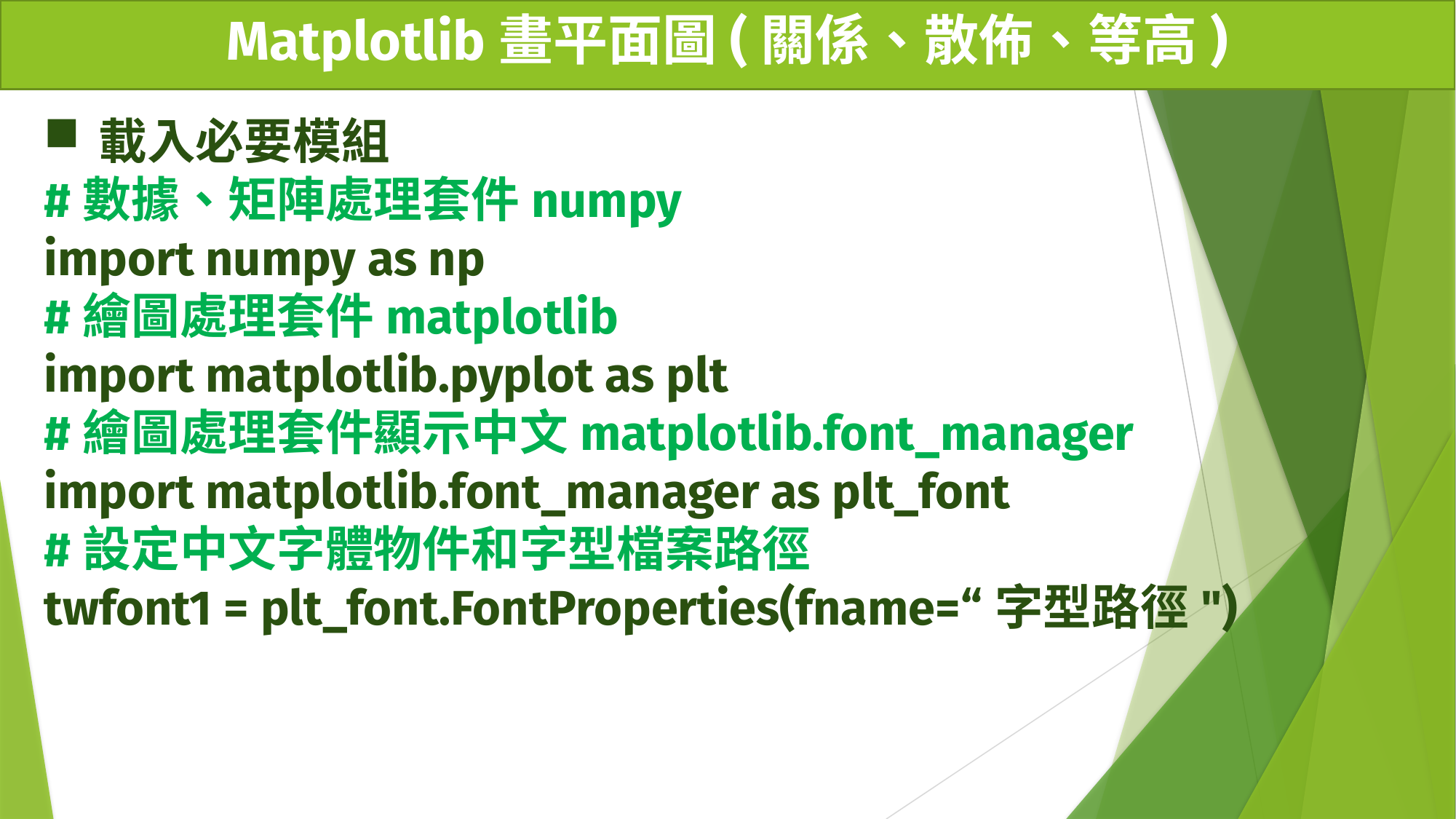

# Matplotlib畫平面圖(關係、散佈、等高)
載入必要模組
#數據、矩陣處理套件numpy
import numpy as np
#繪圖處理套件matplotlib
import matplotlib.pyplot as plt
#繪圖處理套件顯示中文matplotlib.font_manager
import matplotlib.font_manager as plt_font
#設定中文字體物件和字型檔案路徑
twfont1 = plt_font.FontProperties(fname=“字型路徑")